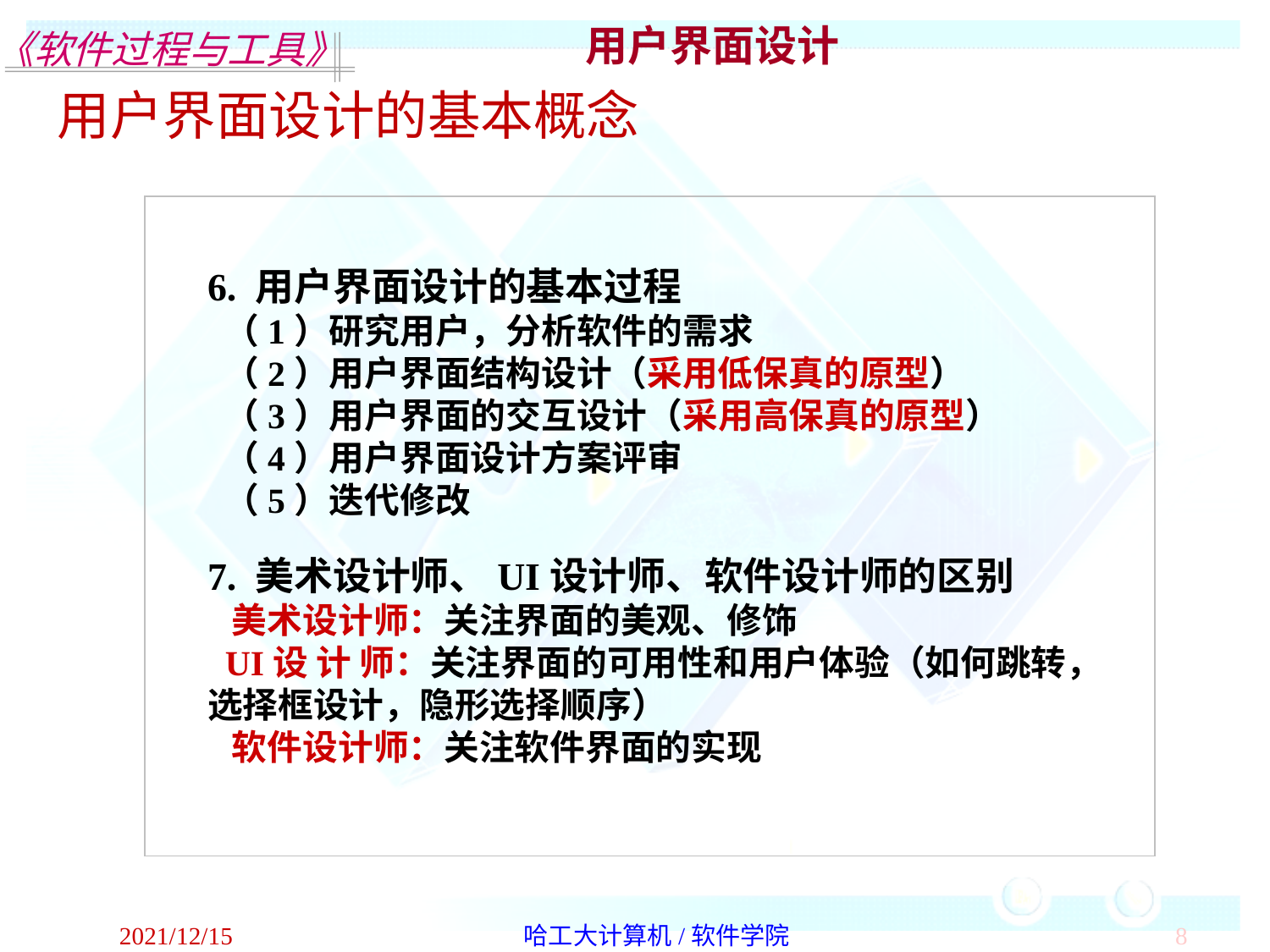

用户界面设计
用户界面设计的基本概念

6. 用户界面设计的基本过程
 （1）研究用户，分析软件的需求
 （2）用户界面结构设计（采用低保真的原型）
 （3）用户界面的交互设计（采用高保真的原型）
 （4）用户界面设计方案评审
 （5）迭代修改
7. 美术设计师、UI设计师、软件设计师的区别
  美术设计师：关注界面的美观、修饰
  UI设 计 师：关注界面的可用性和用户体验（如何跳转，选择框设计，隐形选择顺序）
  软件设计师：关注软件界面的实现